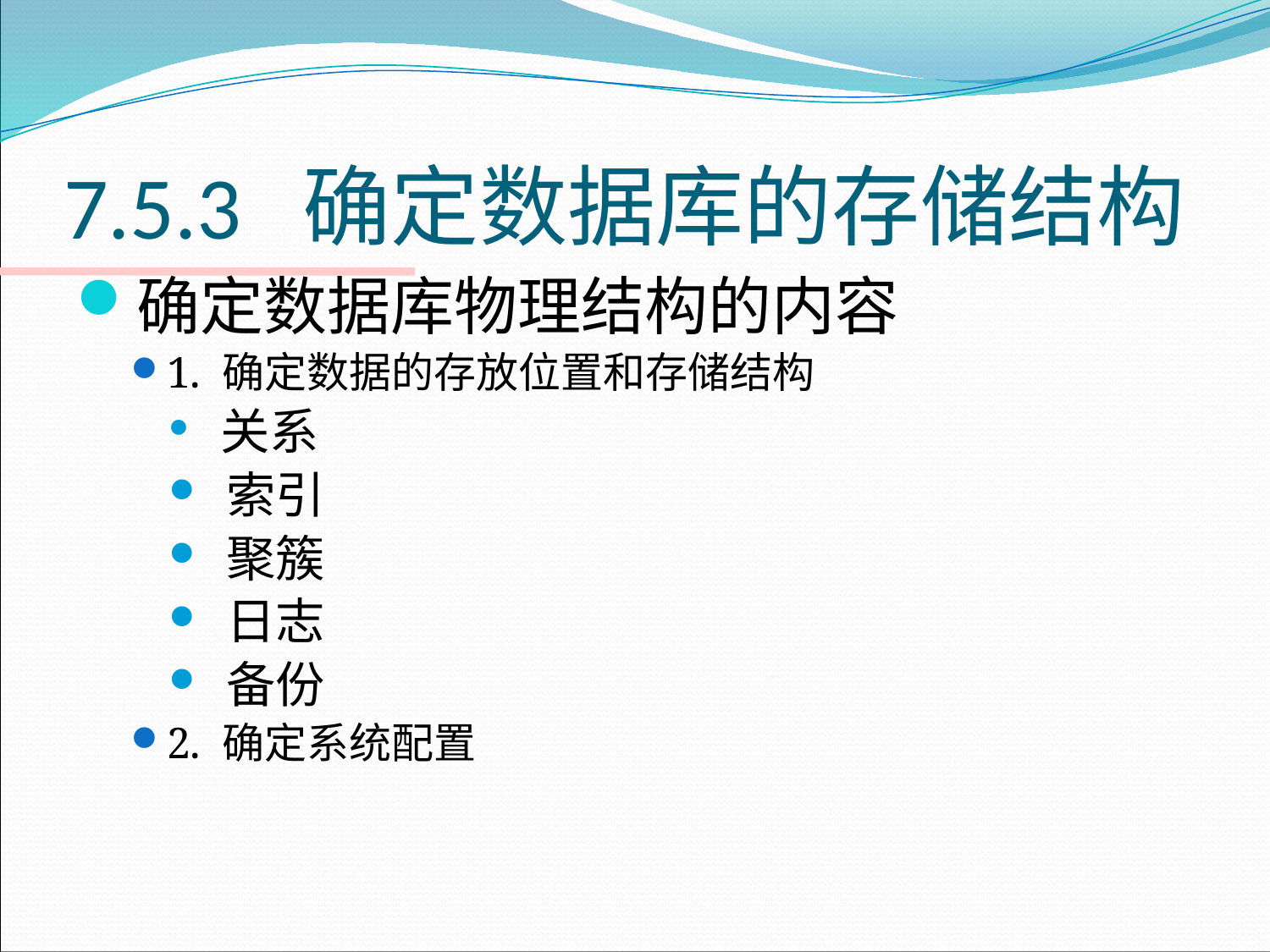

# 7.5.3  确定数据库的存储结构
确定数据库物理结构的内容
1. 确定数据的存放位置和存储结构
 关系
 索引
 聚簇
 日志
 备份
2. 确定系统配置

795